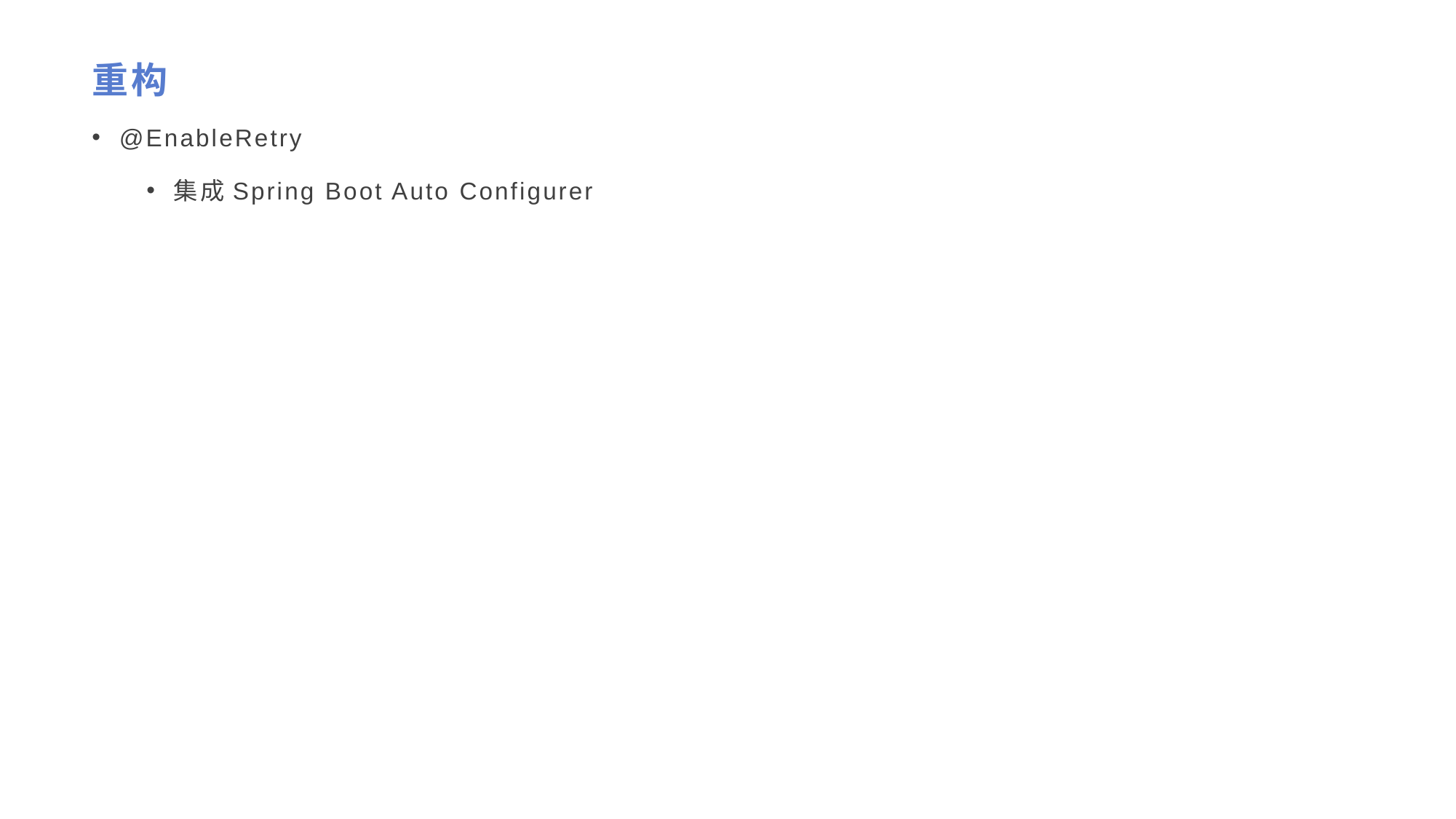

# 重构
@EnableRetry
集成Spring Boot Auto Configurer